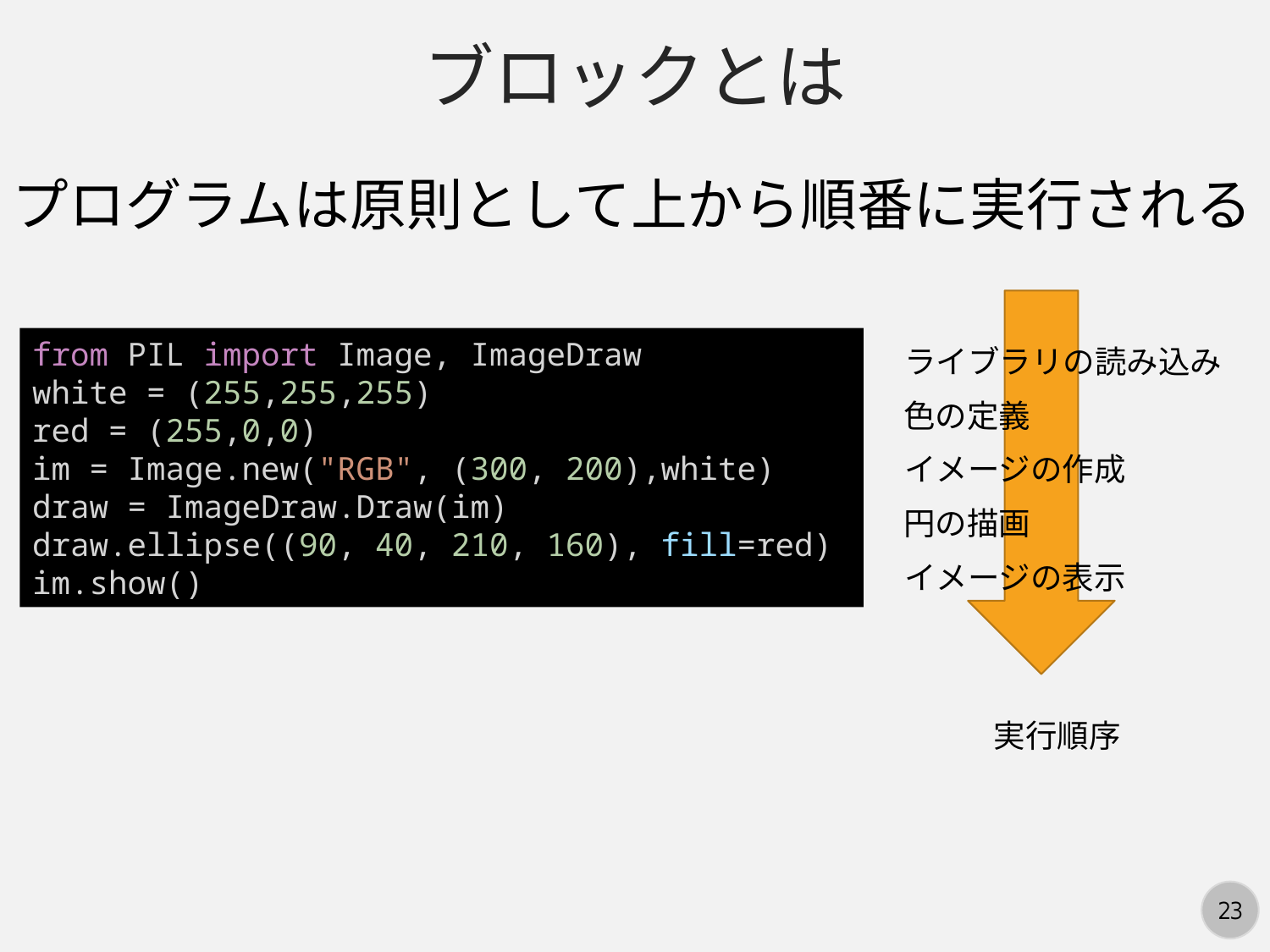

ブロックとは
プログラムは原則として上から順番に実行される

from PIL import Image, ImageDraw
white = (255,255,255)
red = (255,0,0)
im = Image.new("RGB", (300, 200),white)
draw = ImageDraw.Draw(im)
draw.ellipse((90, 40, 210, 160), fill=red)
im.show()
ライブラリの読み込み
色の定義
イメージの作成
円の描画
イメージの表示
実行順序